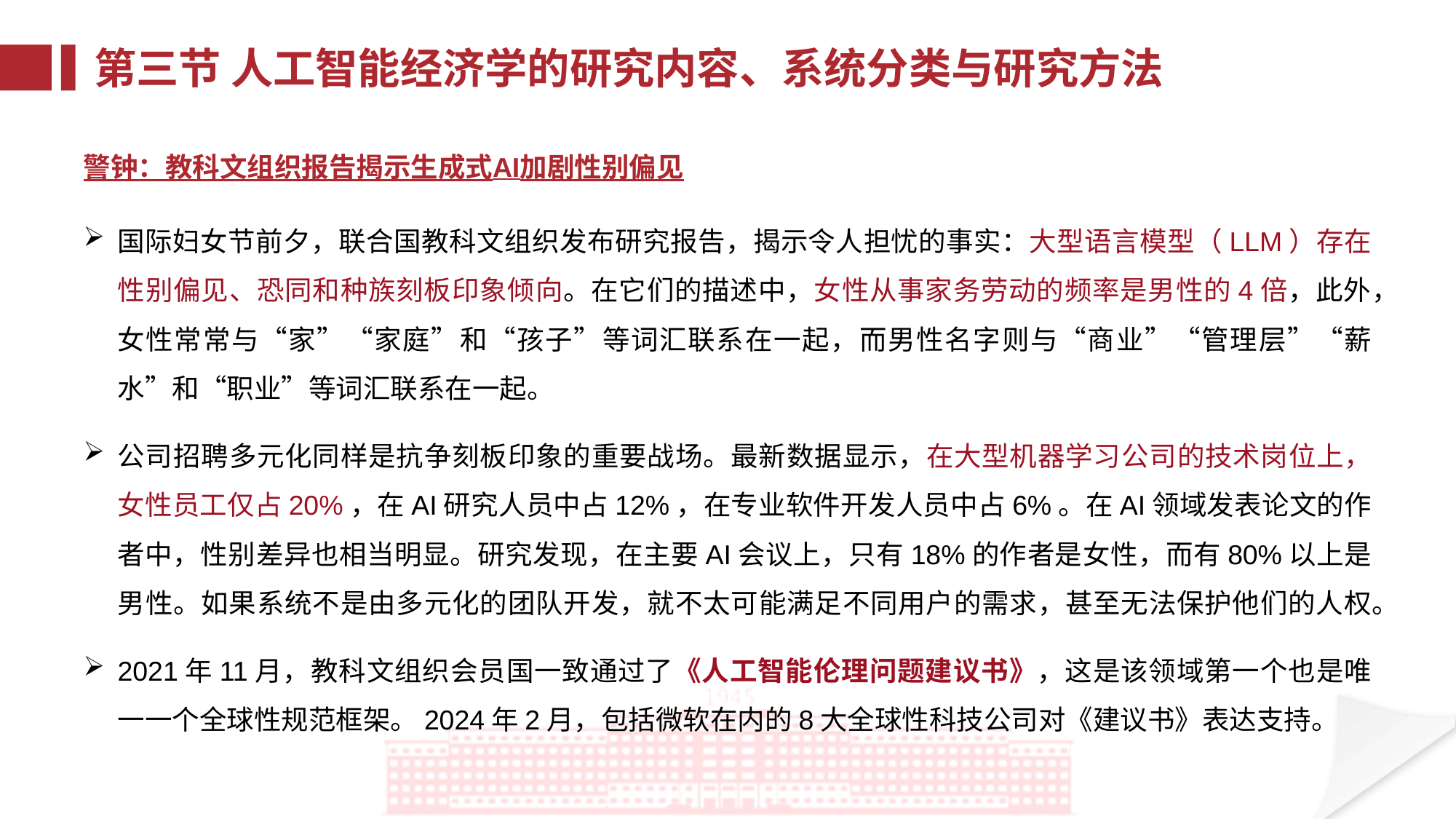

第三节 人工智能经济学的研究内容、系统分类与研究方法
警钟：教科文组织报告揭示生成式AI加剧性别偏见
国际妇女节前夕，联合国教科文组织发布研究报告，揭示令人担忧的事实：大型语言模型（LLM）存在性别偏见、恐同和种族刻板印象倾向。在它们的描述中，女性从事家务劳动的频率是男性的4倍，此外，女性常常与“家”“家庭”和“孩子”等词汇联系在一起，而男性名字则与“商业”“管理层”“薪水”和“职业”等词汇联系在一起。
公司招聘多元化同样是抗争刻板印象的重要战场。最新数据显示，在大型机器学习公司的技术岗位上，女性员工仅占20%，在AI研究人员中占12%，在专业软件开发人员中占6%。在AI领域发表论文的作者中，性别差异也相当明显。研究发现，在主要AI会议上，只有18%的作者是女性，而有80%以上是男性。如果系统不是由多元化的团队开发，就不太可能满足不同用户的需求，甚至无法保护他们的人权。
2021年11月，教科文组织会员国一致通过了《人工智能伦理问题建议书》，这是该领域第一个也是唯一一个全球性规范框架。2024年2月，包括微软在内的8大全球性科技公司对《建议书》表达支持。